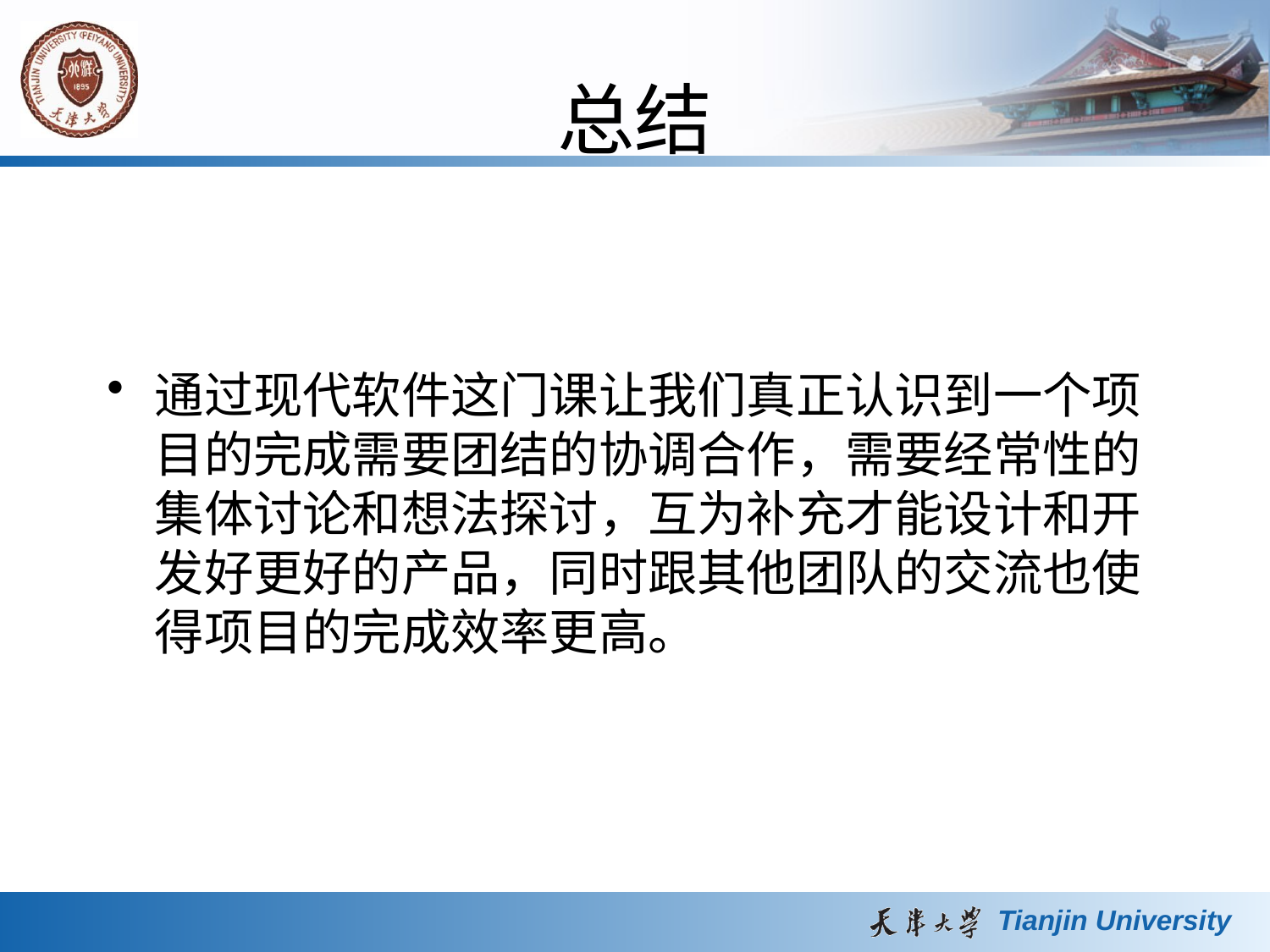

# 总结
通过现代软件这门课让我们真正认识到一个项目的完成需要团结的协调合作，需要经常性的集体讨论和想法探讨，互为补充才能设计和开发好更好的产品，同时跟其他团队的交流也使得项目的完成效率更高。
13